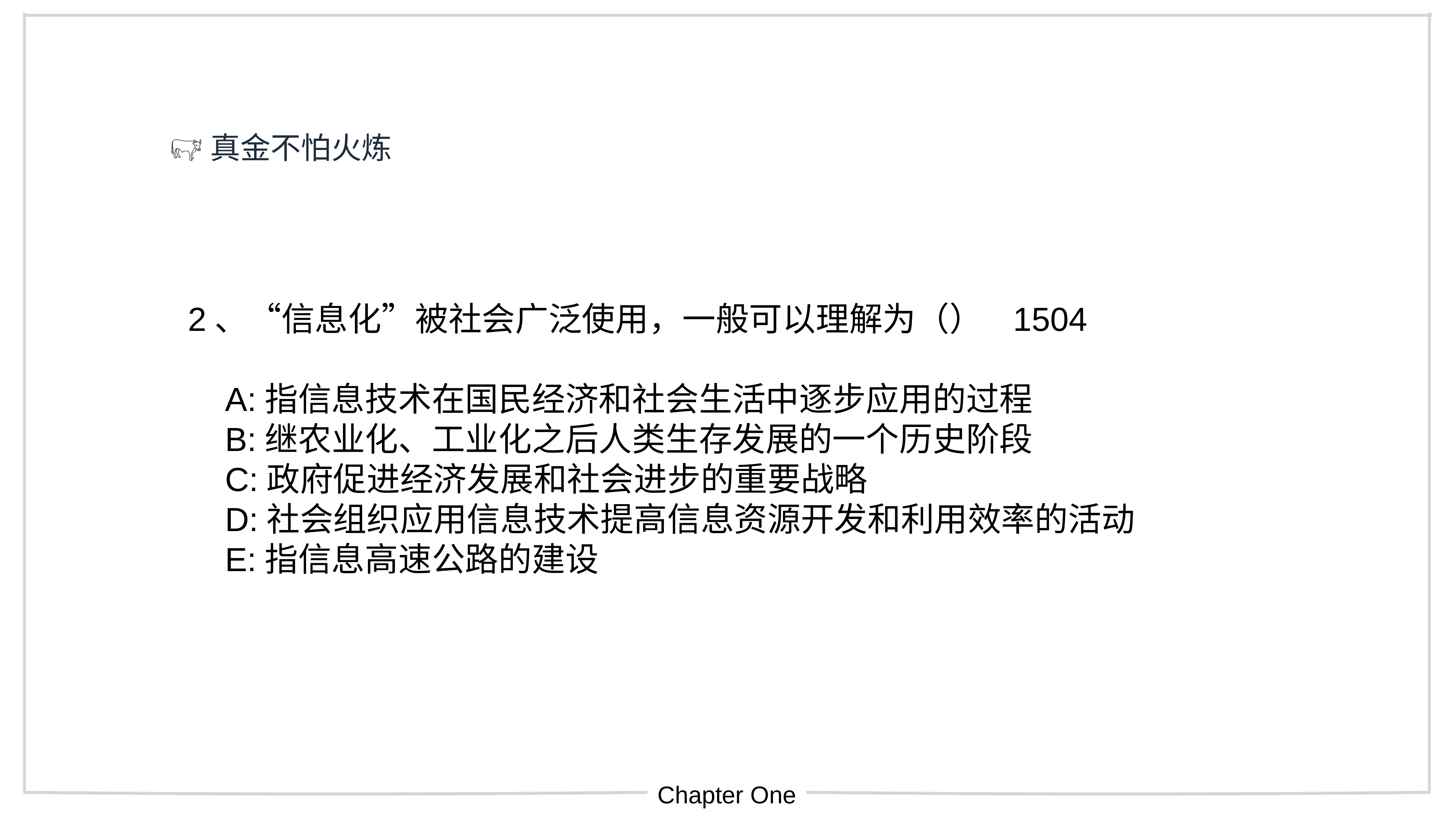

🐂真金不怕火炼
2、“信息化”被社会广泛使用，一般可以理解为（）   1504

    A:指信息技术在国民经济和社会生活中逐步应用的过程
    B:继农业化、工业化之后人类生存发展的一个历史阶段
    C:政府促进经济发展和社会进步的重要战略
    D:社会组织应用信息技术提高信息资源开发和利用效率的活动
    E:指信息高速公路的建设